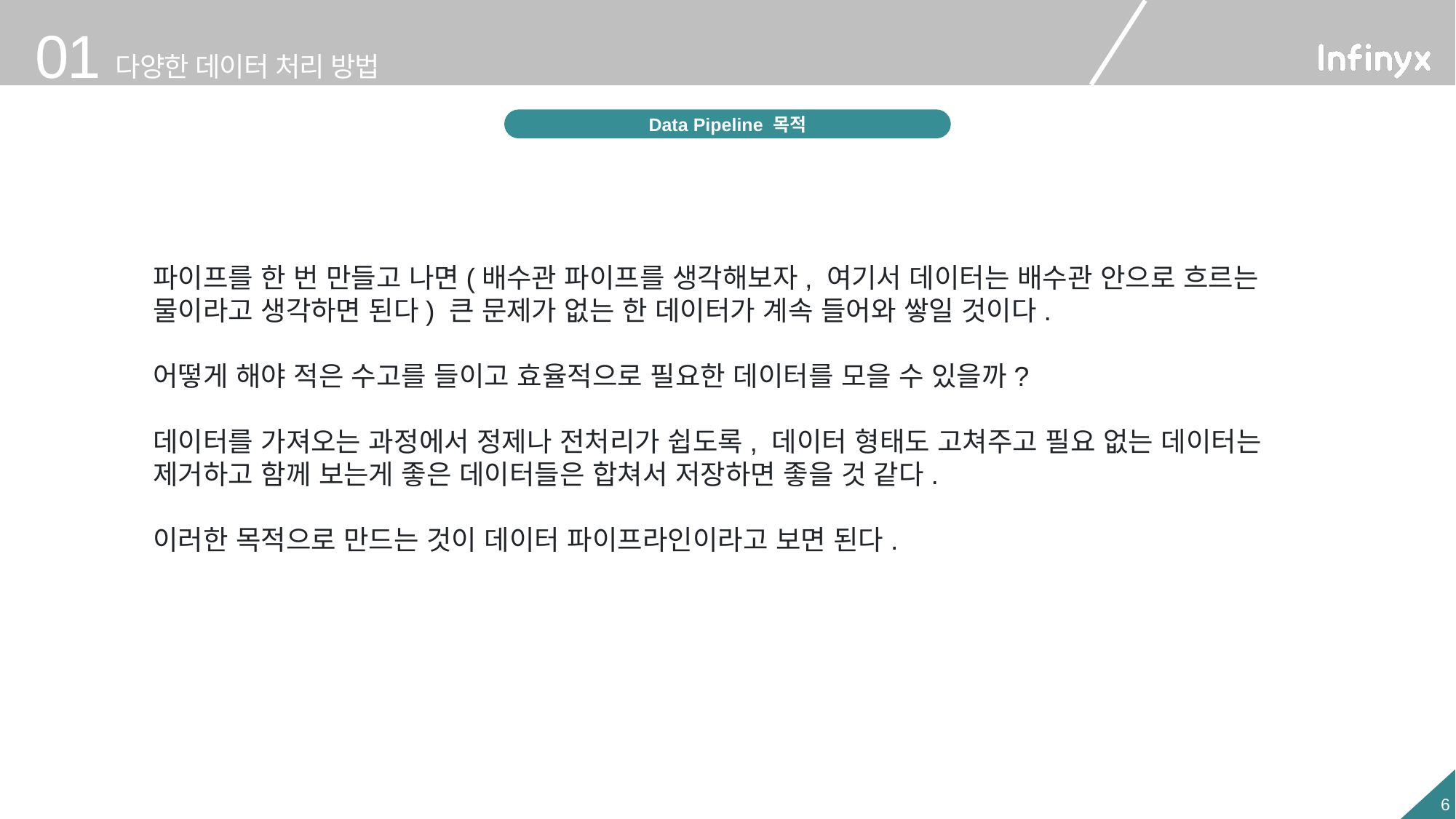

Data Pipeline 목적
파이프를 한 번 만들고 나면(배수관 파이프를 생각해보자, 여기서 데이터는 배수관 안으로 흐르는 물이라고 생각하면 된다) 큰 문제가 없는 한 데이터가 계속 들어와 쌓일 것이다.

어떻게 해야 적은 수고를 들이고 효율적으로 필요한 데이터를 모을 수 있을까?
데이터를 가져오는 과정에서 정제나 전처리가 쉽도록, 데이터 형태도 고쳐주고 필요 없는 데이터는 제거하고 함께 보는게 좋은 데이터들은 합쳐서 저장하면 좋을 것 같다.

이러한 목적으로 만드는 것이 데이터 파이프라인이라고 보면 된다.